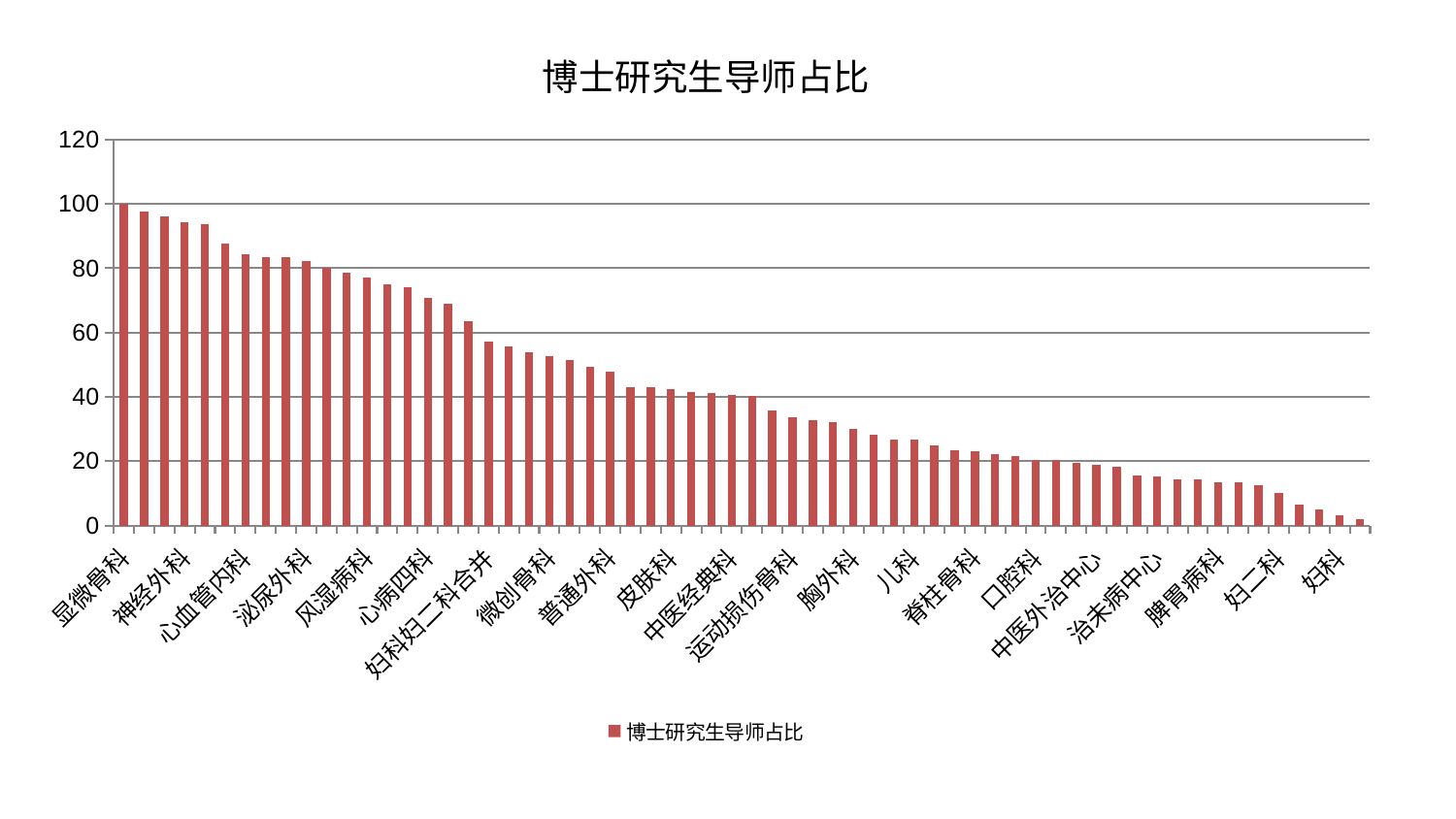

### Chart: 博士研究生导师占比

| Category | 博士研究生导师占比 |
|---|---|
| 显微骨科 | 99.99999999999999 |
| 身心医学科 | 97.731315242748 |
| 周围血管科 | 96.11076855122971 |
| 神经外科 | 94.29135646209784 |
| 东区肾病科 | 93.85539812054996 |
| 产科 | 87.81315549402565 |
| 心血管内科 | 84.418830322105 |
| 血液科 | 83.56653106874637 |
| 消化内科 | 83.56512195093335 |
| 泌尿外科 | 82.38106923157774 |
| 创伤骨科 | 80.00704071117896 |
| 推拿科 | 78.74577868188081 |
| 风湿病科 | 77.23617949267167 |
| 骨科 | 74.99235464706933 |
| 乳腺甲状腺外科 | 74.07632928826486 |
| 心病四科 | 70.80379851754081 |
| 心病二科 | 68.92398767891363 |
| 重症医学科 | 63.446167763804326 |
| 妇科妇二科合并 | 57.17203141760168 |
| 东区重症医学科 | 55.66037923820405 |
| 脑病一科 | 53.91957416869926 |
| 微创骨科 | 52.5456925772186 |
| 关节骨科 | 51.35259710947744 |
| 眼科 | 49.37385164084985 |
| 普通外科 | 47.87267533878202 |
| 康复科 | 43.04230042757225 |
| 小儿骨科 | 42.89881822121679 |
| 皮肤科 | 42.465865336800356 |
| 肿瘤内科 | 41.51232480646832 |
| 综合内科 | 41.30790244364387 |
| 中医经典科 | 40.66784565495883 |
| 耳鼻喉科 | 40.43190309522656 |
| 肾病科 | 35.66724162570939 |
| 运动损伤骨科 | 33.723627288014065 |
| 脾胃科消化科合并 | 32.60729595323402 |
| 肛肠科 | 32.22559318337582 |
| 胸外科 | 30.076327312267306 |
| 心病一科 | 28.19575931311285 |
| 老年医学科 | 26.766462755584502 |
| 儿科 | 26.57680593915091 |
| 脑病三科 | 24.90775043772629 |
| 内分泌科 | 23.44544688195809 |
| 脊柱骨科 | 23.11174390236881 |
| 肝病科 | 22.071444356574556 |
| 小儿推拿科 | 21.671379915155377 |
| 口腔科 | 20.309789296815975 |
| 心病三科 | 20.22768559117483 |
| 脑病二科 | 19.47650661844516 |
| 中医外治中心 | 18.80300452215278 |
| 医院 | 18.23130240835271 |
| 神经内科 | 15.493823900533112 |
| 治未病中心 | 15.217256984721564 |
| 肾脏内科 | 14.313112044356126 |
| 男科 | 14.189268627970966 |
| 脾胃病科 | 13.476535411421155 |
| 西区重症医学科 | 13.460642750285624 |
| 呼吸内科 | 12.456942670037899 |
| 妇二科 | 10.107558714000064 |
| 肝胆外科 | 6.510473485576518 |
| 针灸科 | 4.882871096589315 |
| 妇科 | 3.3020519946941778 |
| 美容皮肤科 | 2.0739183480806616 |
7